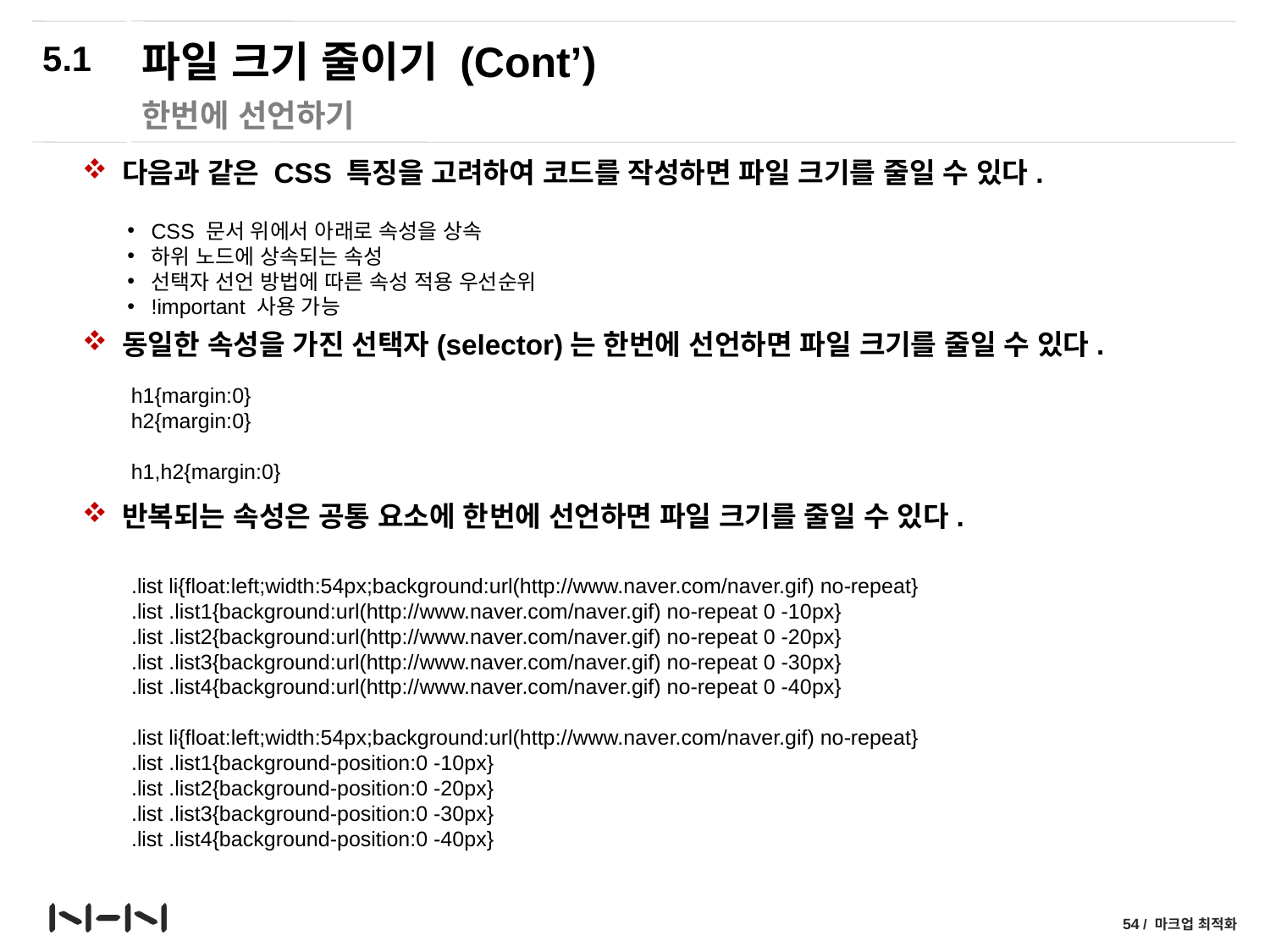

5.1
# 파일 크기 줄이기 (Cont’)
한번에 선언하기
 다음과 같은 CSS 특징을 고려하여 코드를 작성하면 파일 크기를 줄일 수 있다.

 동일한 속성을 가진 선택자(selector)는 한번에 선언하면 파일 크기를 줄일 수 있다.

 반복되는 속성은 공통 요소에 한번에 선언하면 파일 크기를 줄일 수 있다.
CSS 문서 위에서 아래로 속성을 상속
하위 노드에 상속되는 속성
선택자 선언 방법에 따른 속성 적용 우선순위
!important 사용 가능
h1{margin:0}
h2{margin:0}

h1,h2{margin:0}
.list li{float:left;width:54px;background:url(http://www.naver.com/naver.gif) no-repeat}
.list .list1{background:url(http://www.naver.com/naver.gif) no-repeat 0 -10px}
.list .list2{background:url(http://www.naver.com/naver.gif) no-repeat 0 -20px}
.list .list3{background:url(http://www.naver.com/naver.gif) no-repeat 0 -30px}
.list .list4{background:url(http://www.naver.com/naver.gif) no-repeat 0 -40px}

.list li{float:left;width:54px;background:url(http://www.naver.com/naver.gif) no-repeat}
.list .list1{background-position:0 -10px}
.list .list2{background-position:0 -20px}
.list .list3{background-position:0 -30px}
.list .list4{background-position:0 -40px}